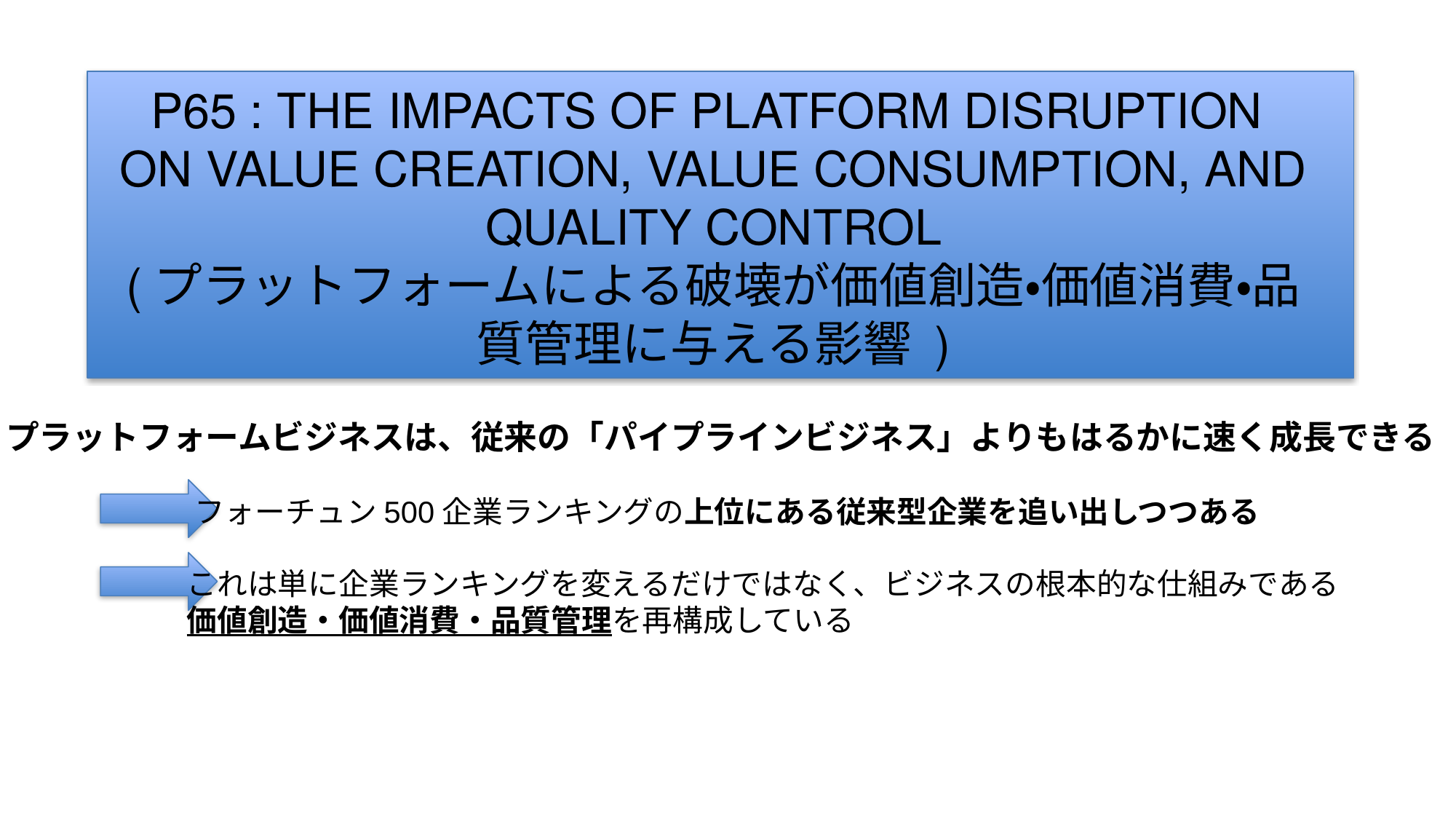

# P65 : THE IMPACTS OF PLATFORM DISRUPTION ON VALUE CREATION, VALUE CONSUMPTION, AND QUALITY CONTROL (プラットフォームによる破壊が価値創造・価値消費・品質管理に与える影響 )
プラットフォームビジネスは、従来の「パイプラインビジネス」よりもはるかに速く成長できる

フォーチュン500企業ランキングの上位にある従来型企業を追い出しつつある

これは単に企業ランキングを変えるだけではなく、ビジネスの根本的な仕組みである
価値創造・価値消費・品質管理を再構成している